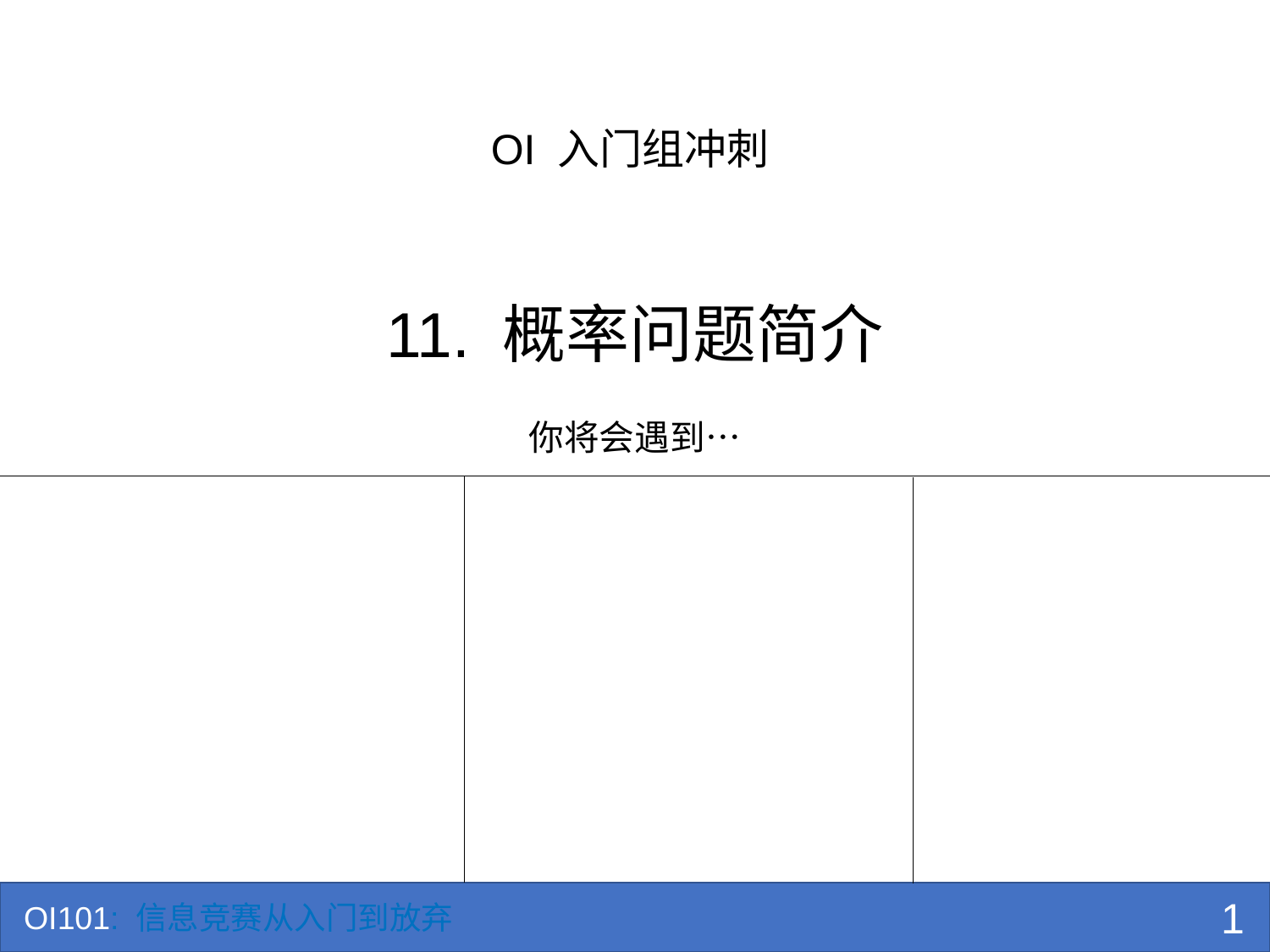

OI 入门组冲刺
# 11. 概率问题简介
你将会遇到…
1